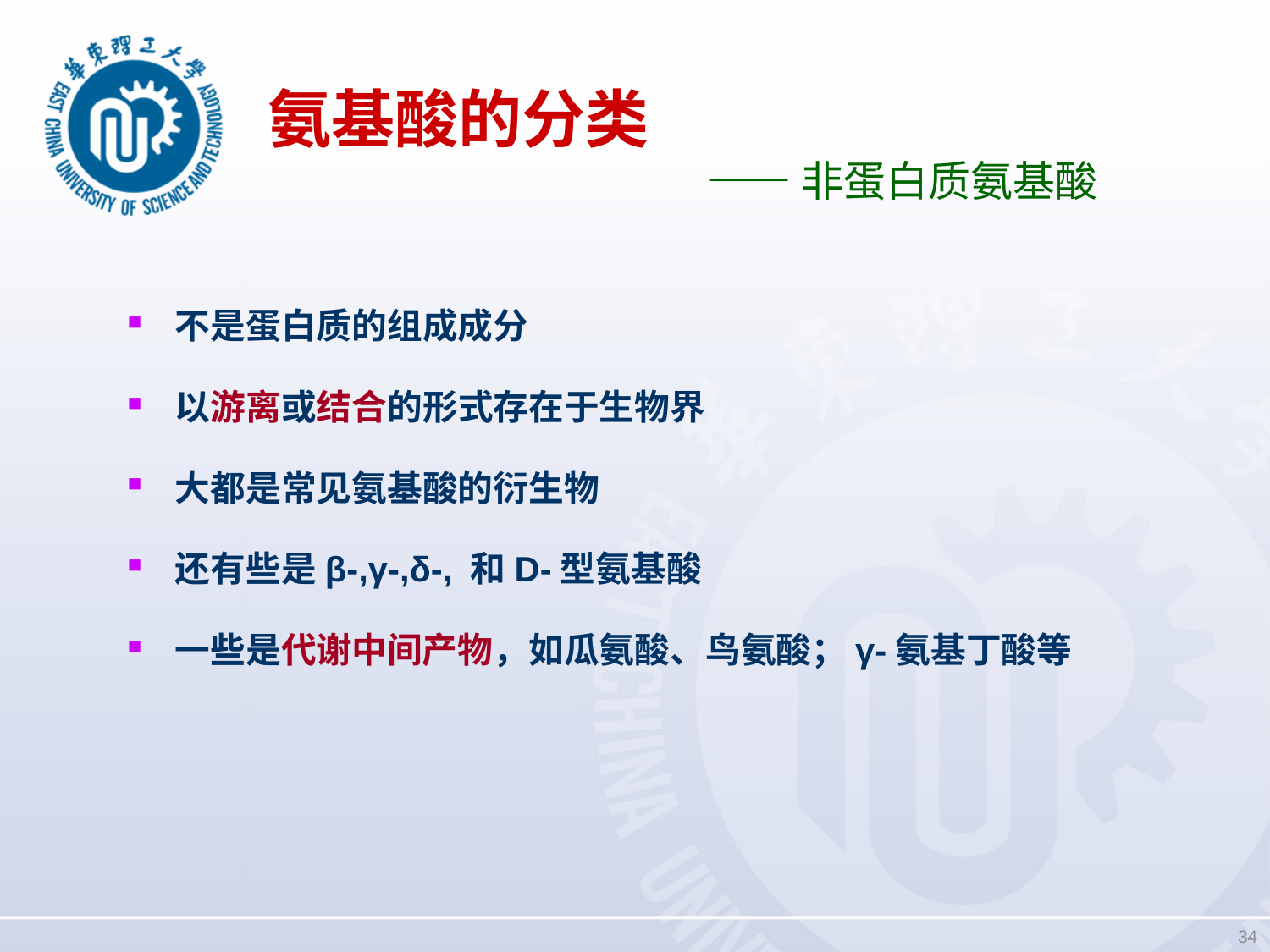

# 氨基酸的分类
——非蛋白质氨基酸
不是蛋白质的组成成分
以游离或结合的形式存在于生物界
大都是常见氨基酸的衍生物
还有些是β-,γ-,δ-, 和D-型氨基酸
一些是代谢中间产物，如瓜氨酸、鸟氨酸；γ-氨基丁酸等
34